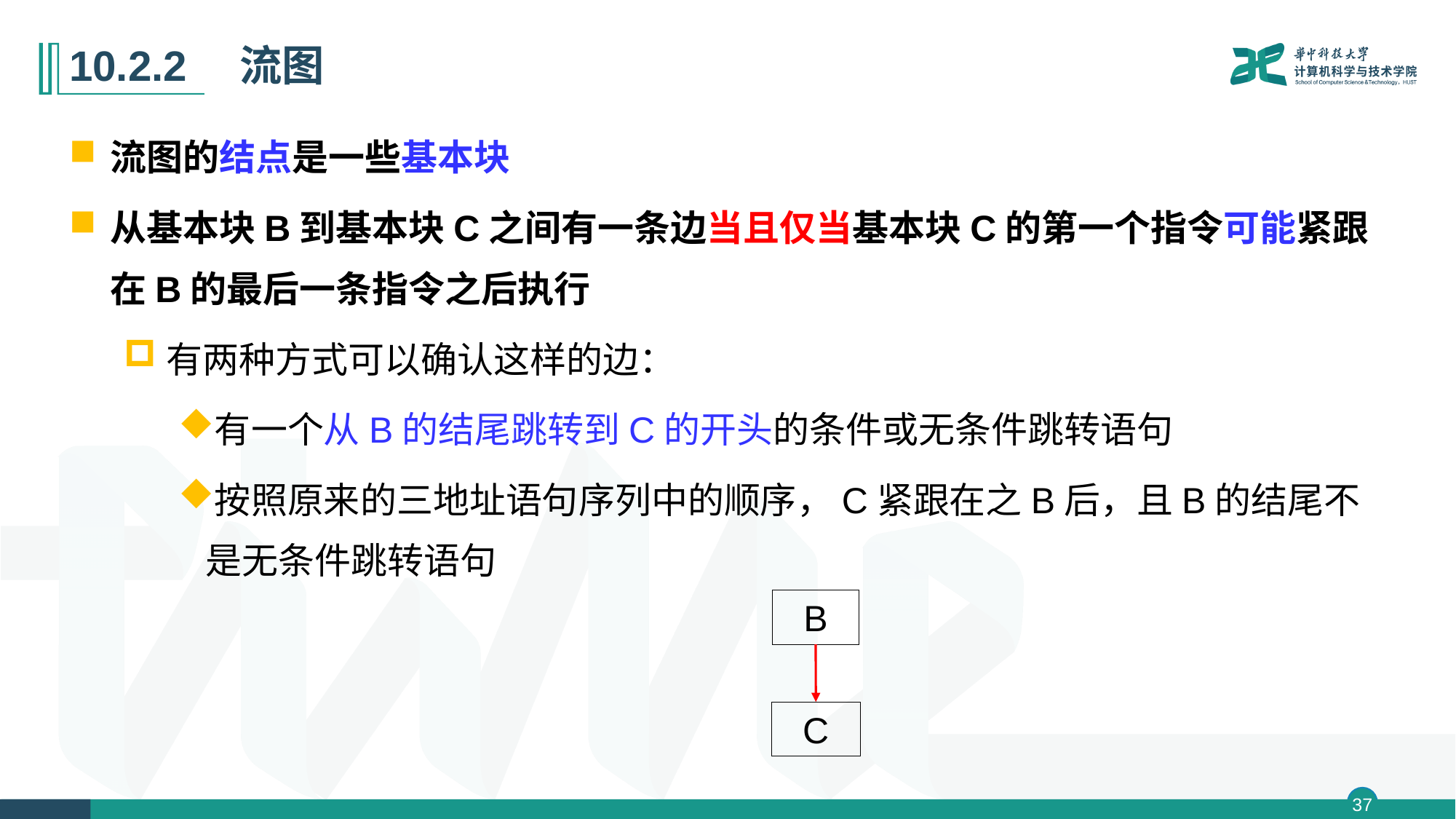

# 10.2.2　流图
流图的结点是一些基本块
从基本块B到基本块C之间有一条边当且仅当基本块C的第一个指令可能紧跟在B的最后一条指令之后执行
有两种方式可以确认这样的边：
有一个从B的结尾跳转到C的开头的条件或无条件跳转语句
按照原来的三地址语句序列中的顺序，C紧跟在之B后，且B的结尾不是无条件跳转语句

  B
  C